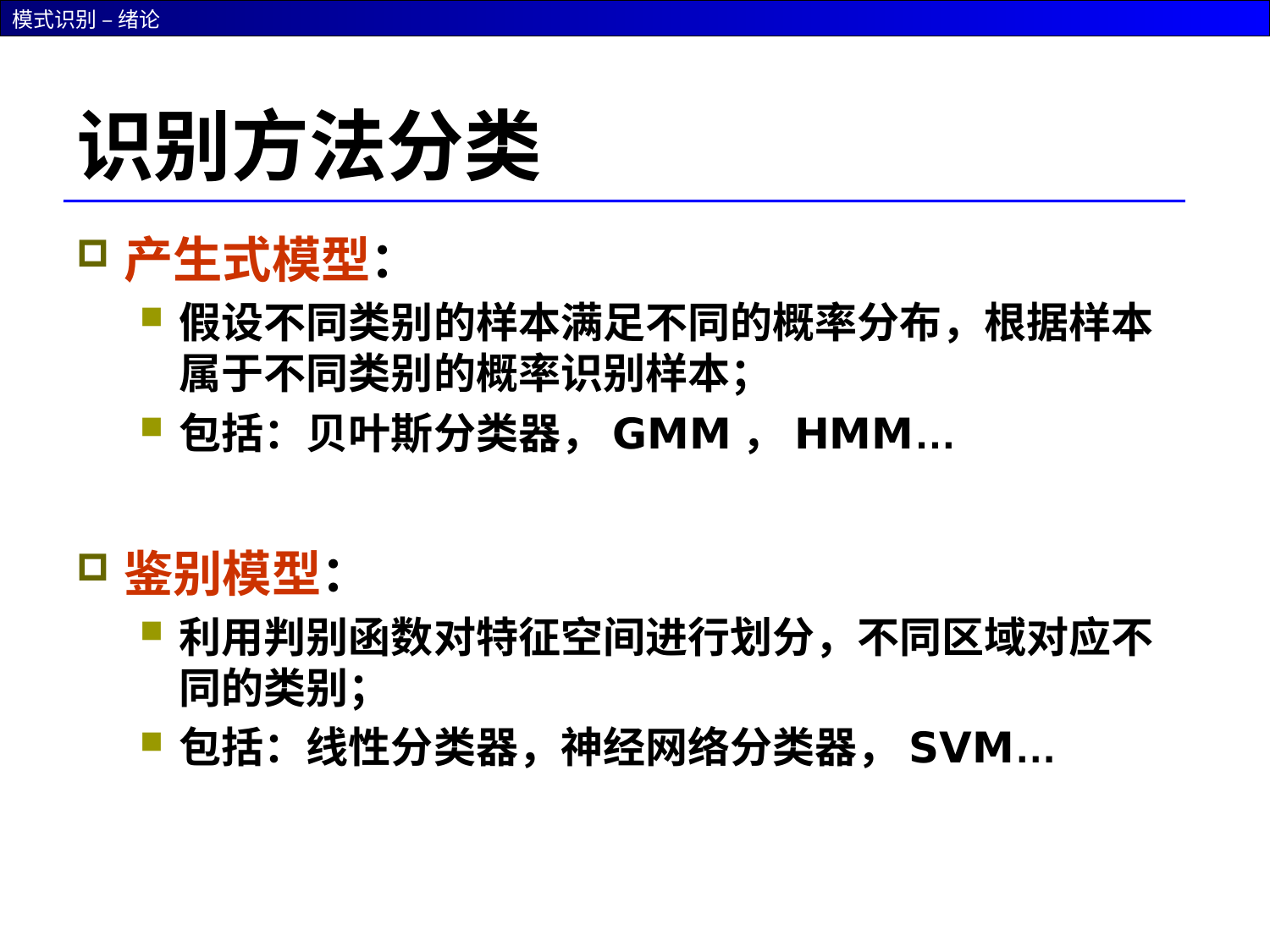

# 识别方法分类
产生式模型：
假设不同类别的样本满足不同的概率分布，根据样本属于不同类别的概率识别样本；
包括：贝叶斯分类器，GMM，HMM…

鉴别模型：
利用判别函数对特征空间进行划分，不同区域对应不同的类别；
包括：线性分类器，神经网络分类器，SVM…